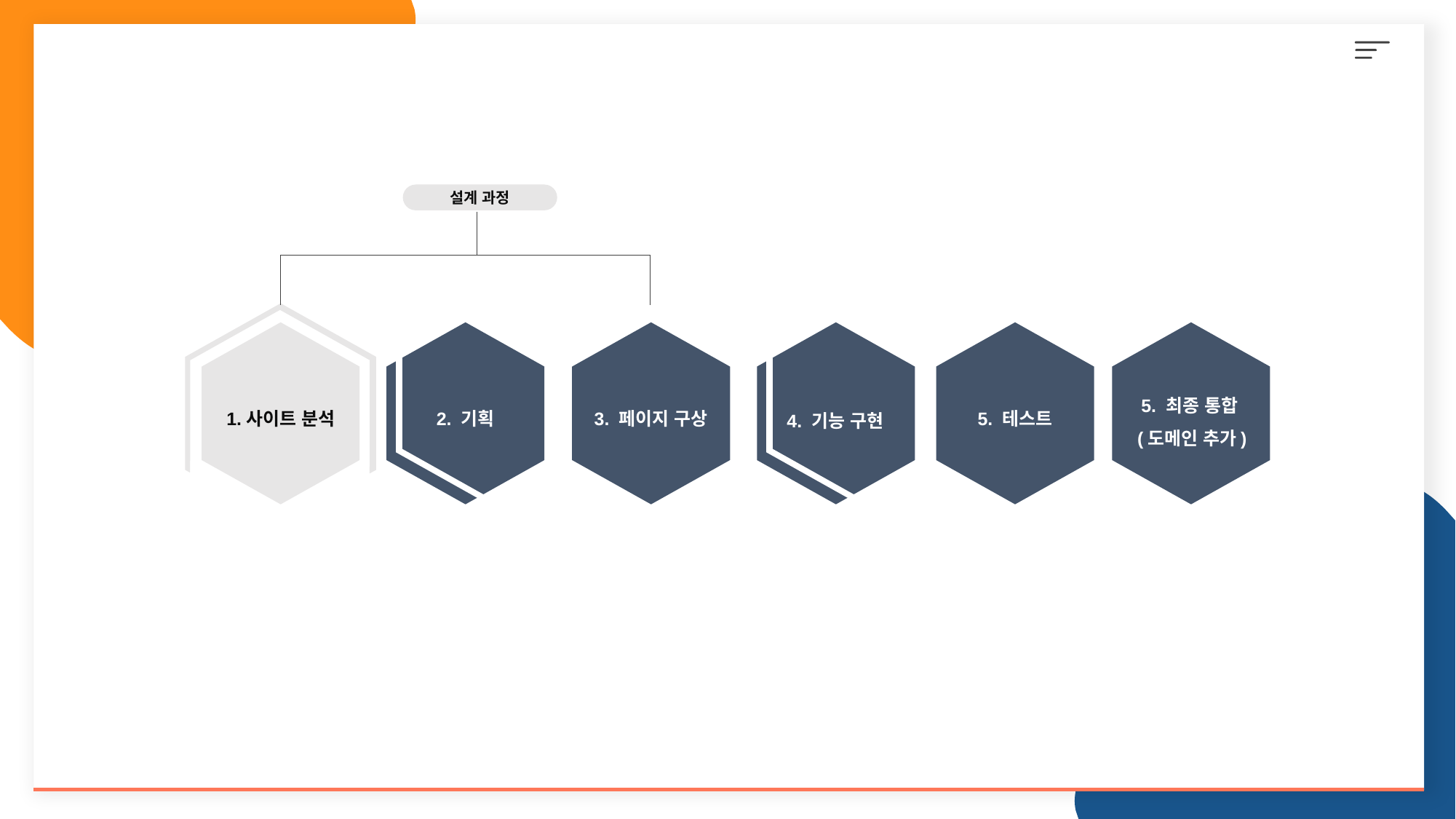

설계 과정

1.사이트 분석

3. 페이지 구상

5. 테스트

2. 기획

4. 기능 구현

5. 최종 통합
(도메인 추가)